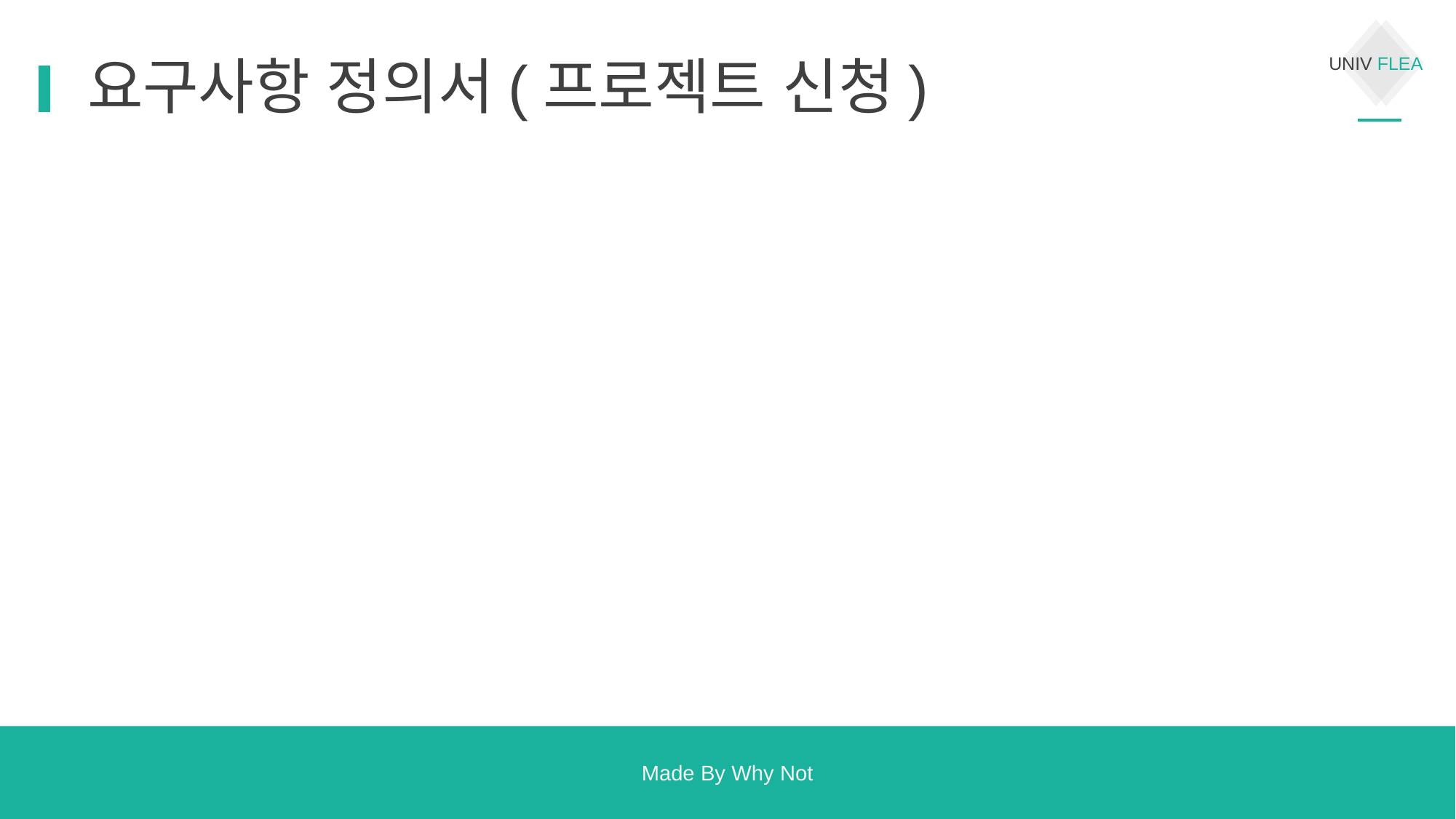

요구사항 정의서(프로젝트 신청)

Made By Why Not